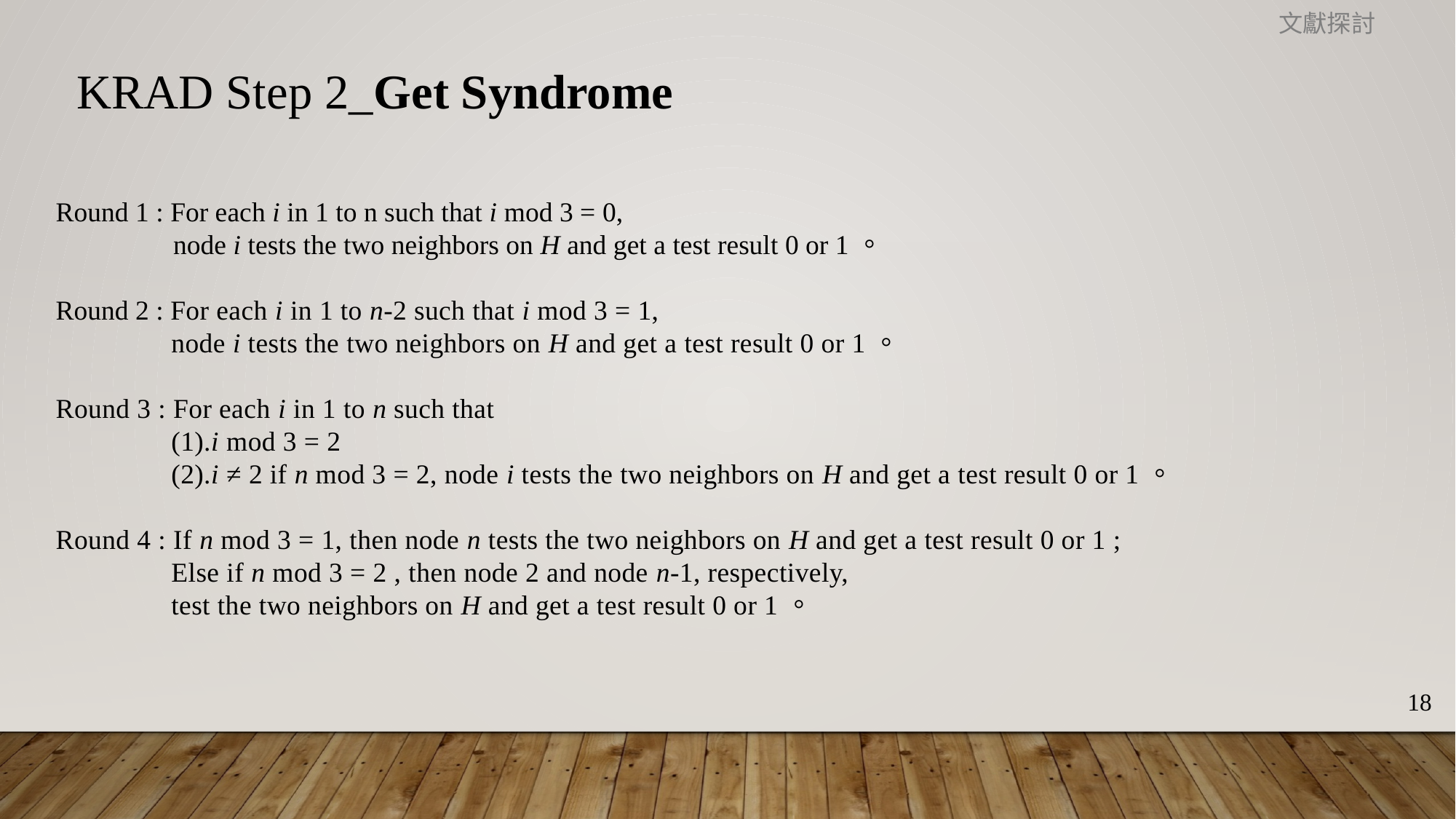

文獻探討
KRAD Step 2_Get Syndrome
Round 1 : For each i in 1 to n such that i mod 3 = 0,
                 node i tests the two neighbors on H and get a test result 0 or 1。

Round 2 : For each i in 1 to n-2 such that i mod 3 = 1,
                node i tests the two neighbors on H and get a test result 0 or 1。

Round 3 : For each i in 1 to n such that
                (1).i mod 3 = 2
                (2).i ≠ 2 if n mod 3 = 2, node i tests the two neighbors on H and get a test result 0 or 1。

Round 4 : If n mod 3 = 1, then node n tests the two neighbors on H and get a test result 0 or 1 ;
                Else if n mod 3 = 2 , then node 2 and node n-1, respectively,
                test the two neighbors on H and get a test result 0 or 1。
18